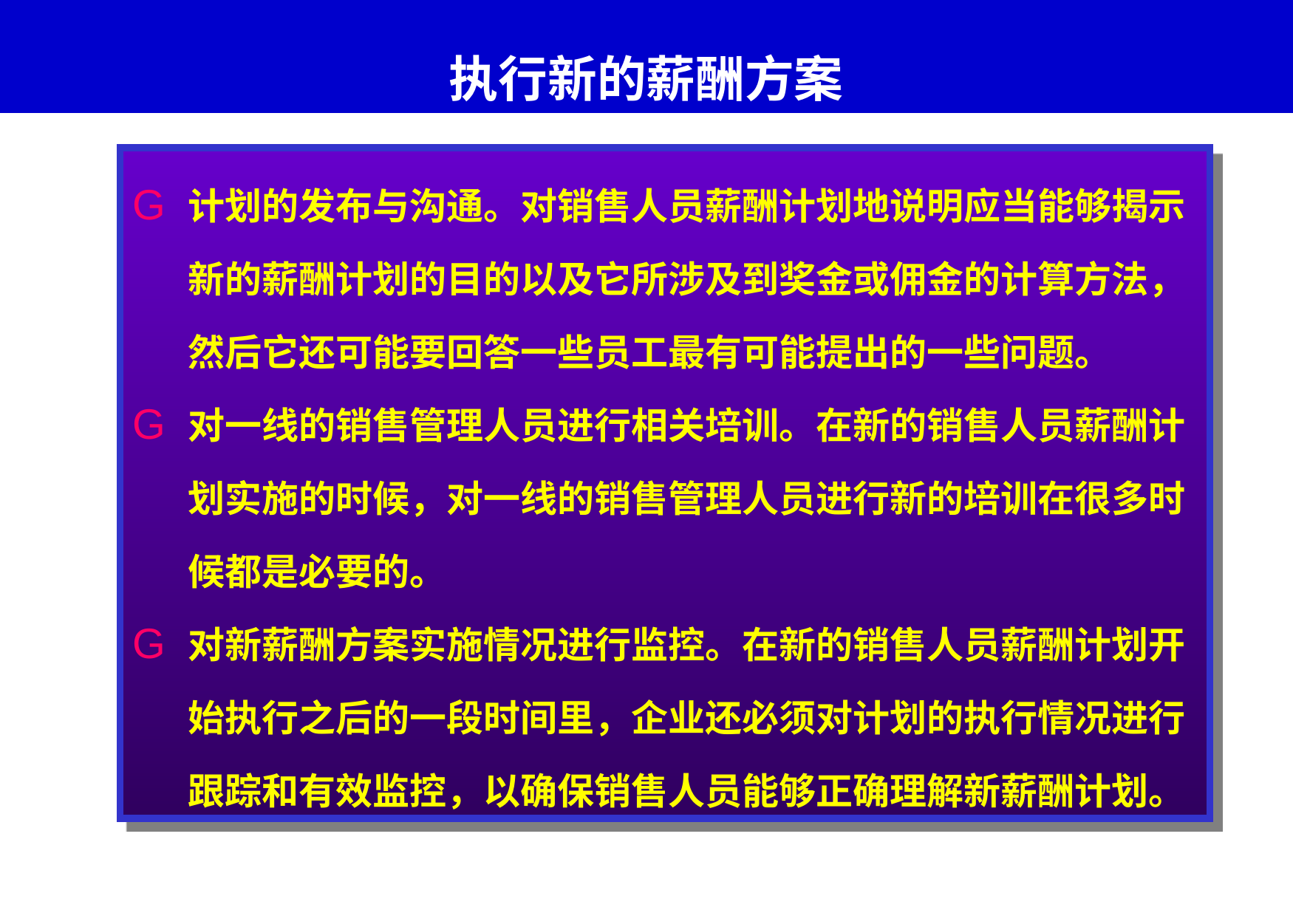

# 执行新的薪酬方案
计划的发布与沟通。对销售人员薪酬计划地说明应当能够揭示新的薪酬计划的目的以及它所涉及到奖金或佣金的计算方法，然后它还可能要回答一些员工最有可能提出的一些问题。
对一线的销售管理人员进行相关培训。在新的销售人员薪酬计划实施的时候，对一线的销售管理人员进行新的培训在很多时候都是必要的。
对新薪酬方案实施情况进行监控。在新的销售人员薪酬计划开始执行之后的一段时间里，企业还必须对计划的执行情况进行跟踪和有效监控，以确保销售人员能够正确理解新薪酬计划。